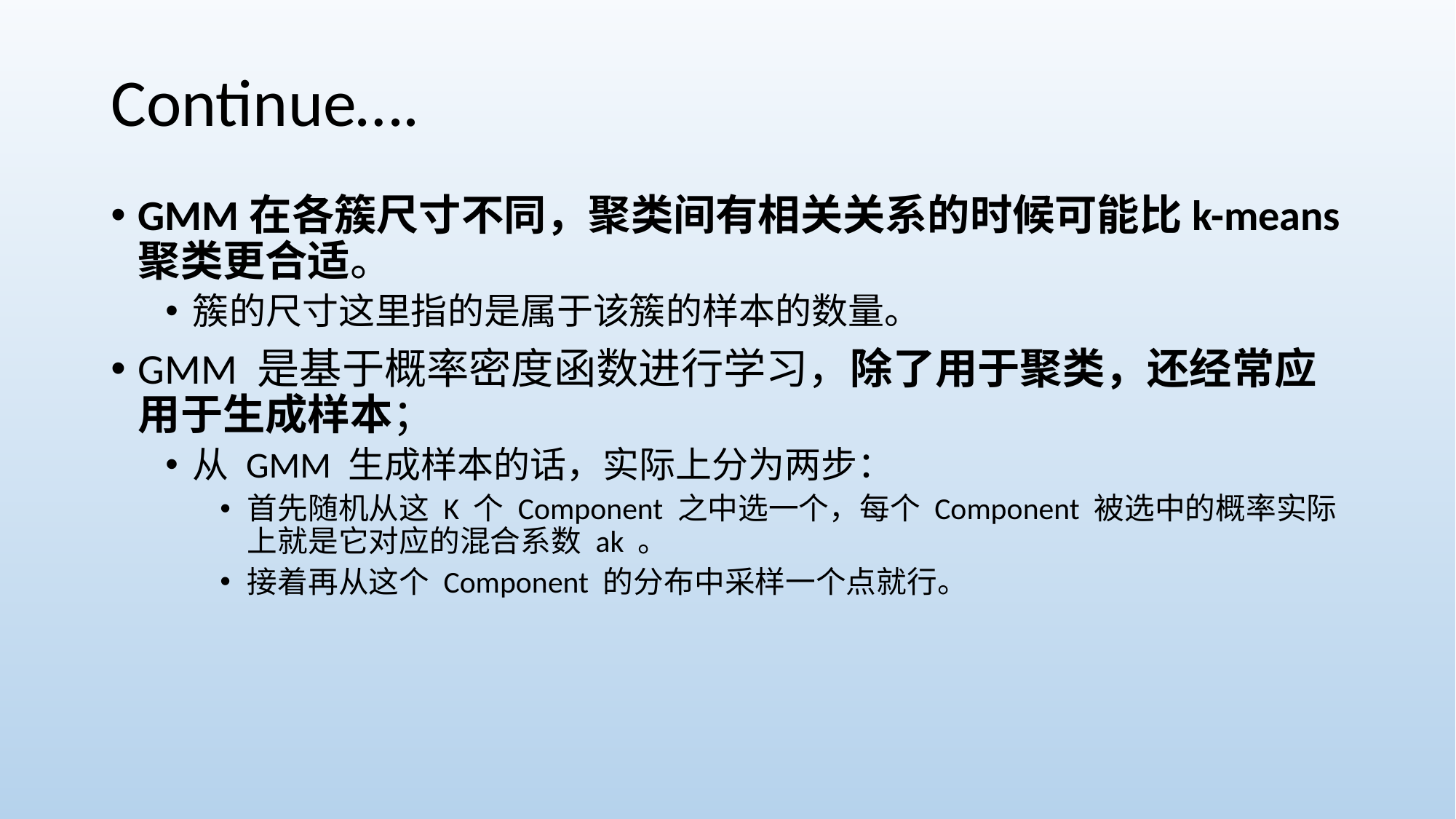

# Continue….
GMM在各簇尺寸不同，聚类间有相关关系的时候可能比k-means聚类更合适。
簇的尺寸这里指的是属于该簇的样本的数量。
GMM 是基于概率密度函数进行学习，除了用于聚类，还经常应用于生成样本；
从 GMM 生成样本的话，实际上分为两步：
首先随机从这 K 个 Component 之中选一个，每个 Component 被选中的概率实际上就是它对应的混合系数 ak 。
接着再从这个 Component 的分布中采样一个点就行。